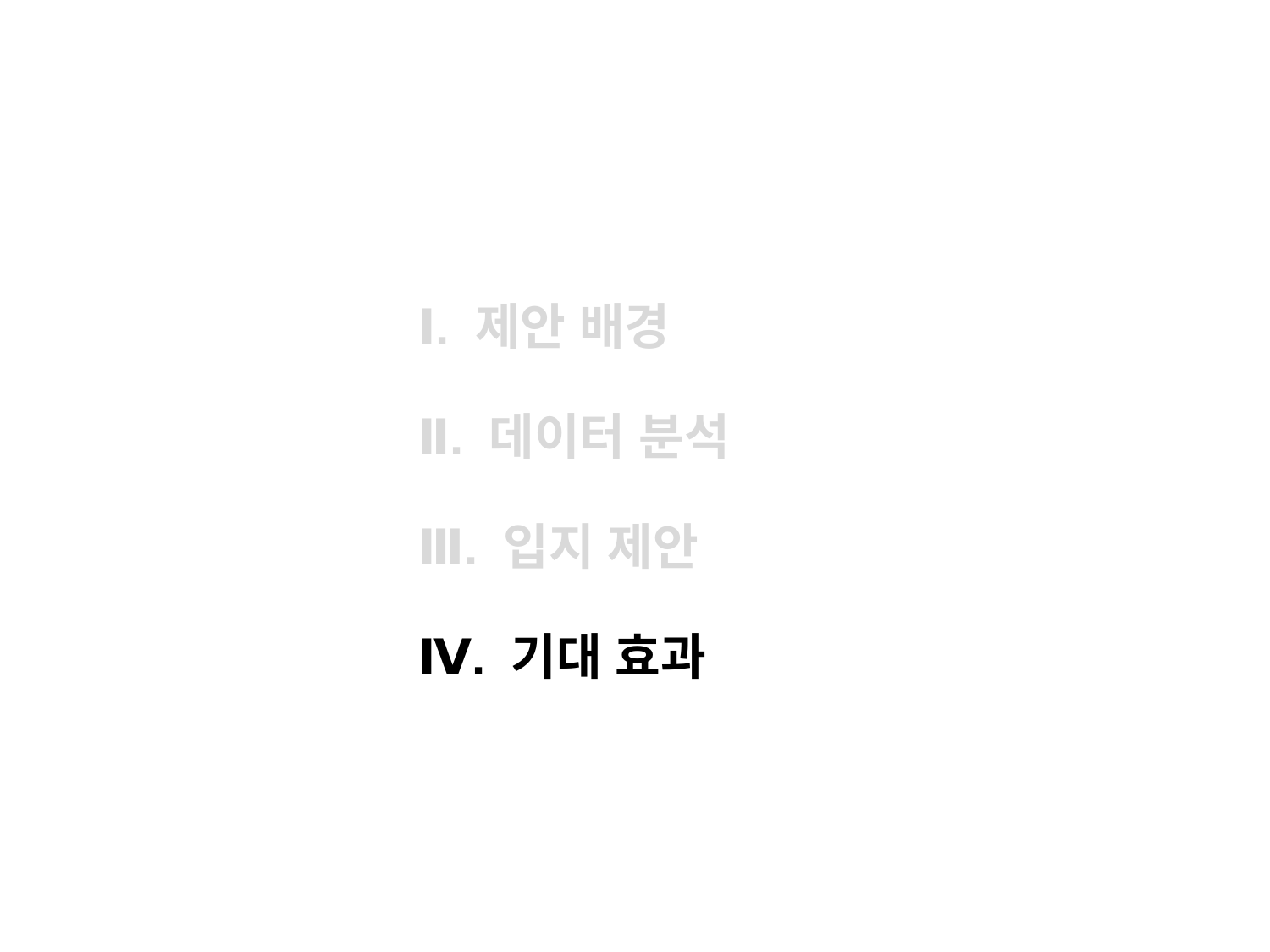

Ⅰ. 제안 배경
Ⅱ. 데이터 분석
Ⅲ. 입지 제안
Ⅳ. 기대 효과